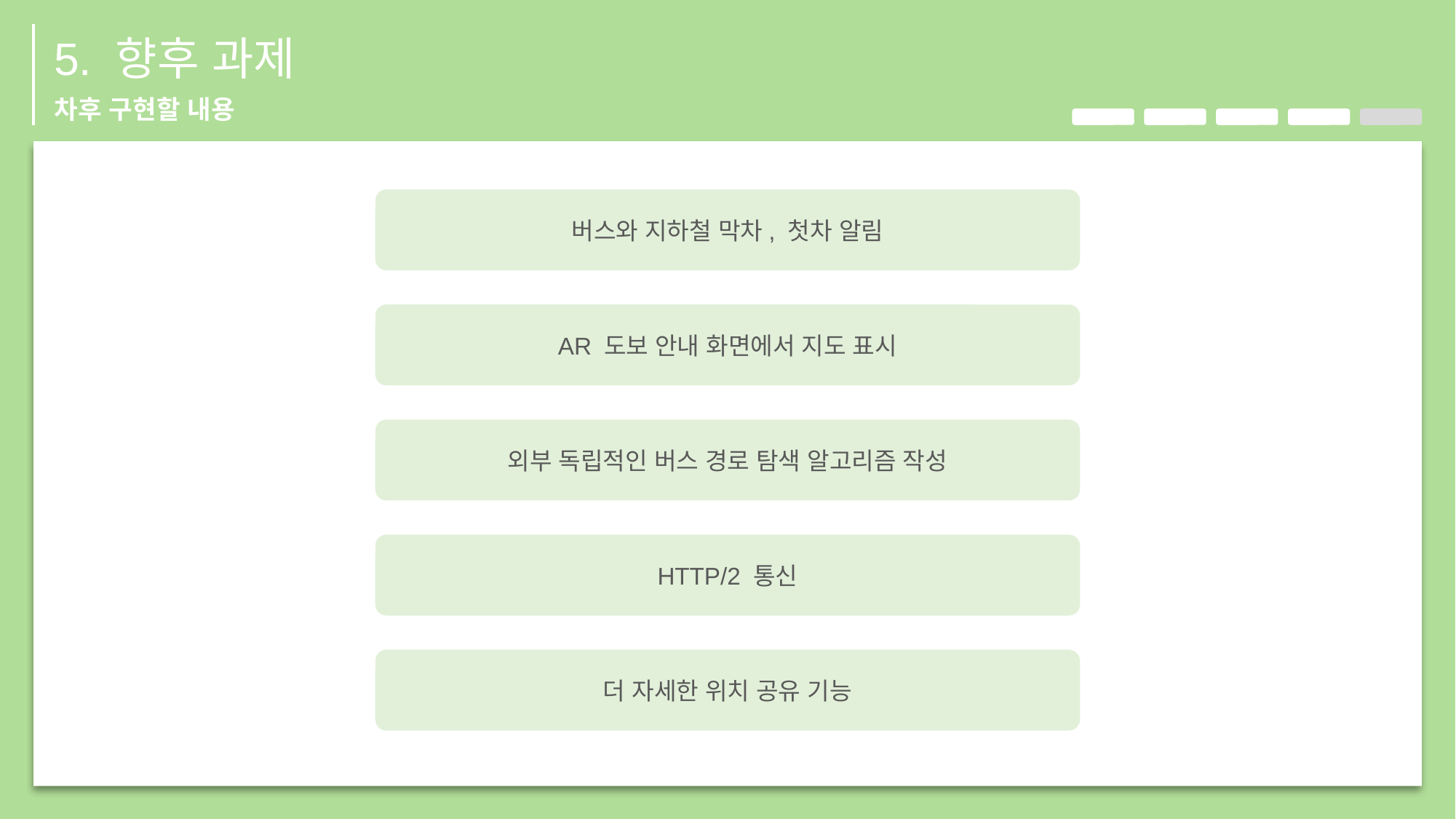

5. 향후 과제
차후 구현할 내용

버스와 지하철 막차, 첫차 알림
AR 도보 안내 화면에서 지도 표시
외부 독립적인 버스 경로 탐색 알고리즘 작성
HTTP/2 통신
더 자세한 위치 공유 기능